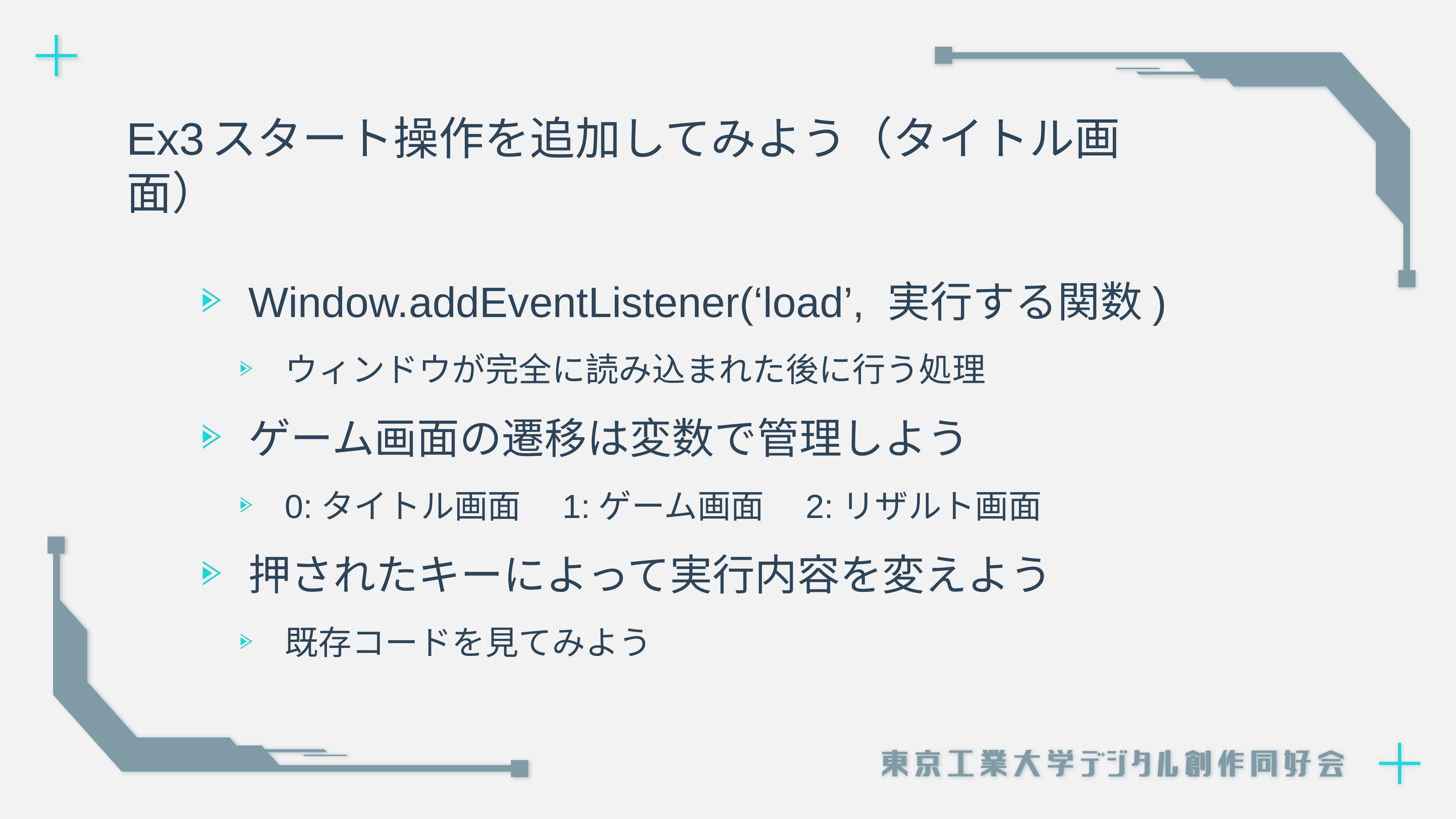

# Ex3スタート操作を追加してみよう（タイトル画面）
Window.addEventListener(‘load’, 実行する関数)
ウィンドウが完全に読み込まれた後に行う処理
ゲーム画面の遷移は変数で管理しよう
0:タイトル画面　1:ゲーム画面　2:リザルト画面
押されたキーによって実行内容を変えよう
既存コードを見てみよう